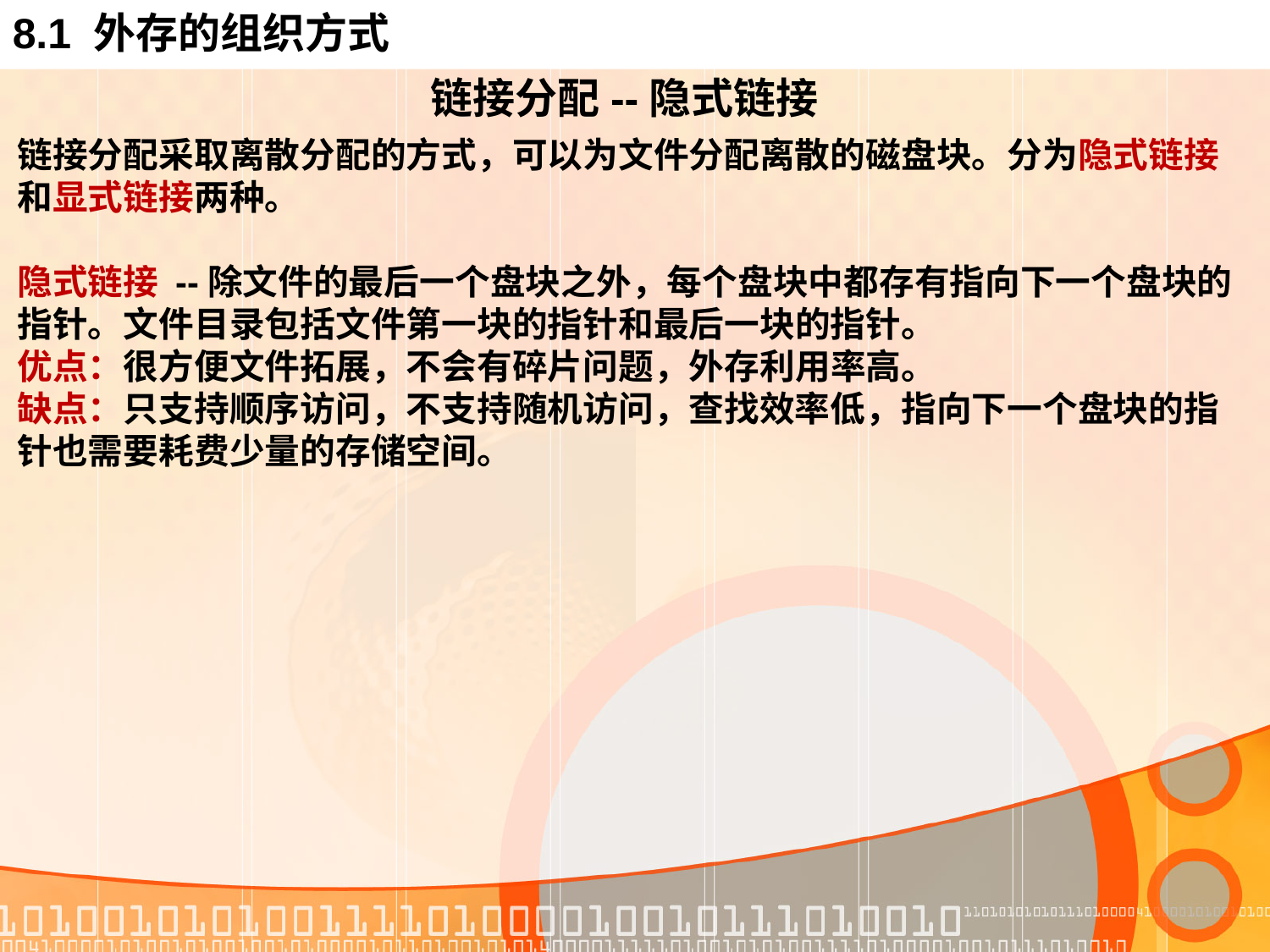

# 8.1 外存的组织方式
链接分配--隐式链接
链接分配采取离散分配的方式，可以为文件分配离散的磁盘块。分为隐式链接和显式链接两种。

隐式链接 --除文件的最后一个盘块之外，每个盘块中都存有指向下一个盘块的指针。文件目录包括文件第一块的指针和最后一块的指针。
优点：很方便文件拓展，不会有碎片问题，外存利用率高。
缺点：只支持顺序访问，不支持随机访问，查找效率低，指向下一个盘块的指针也需要耗费少量的存储空间。